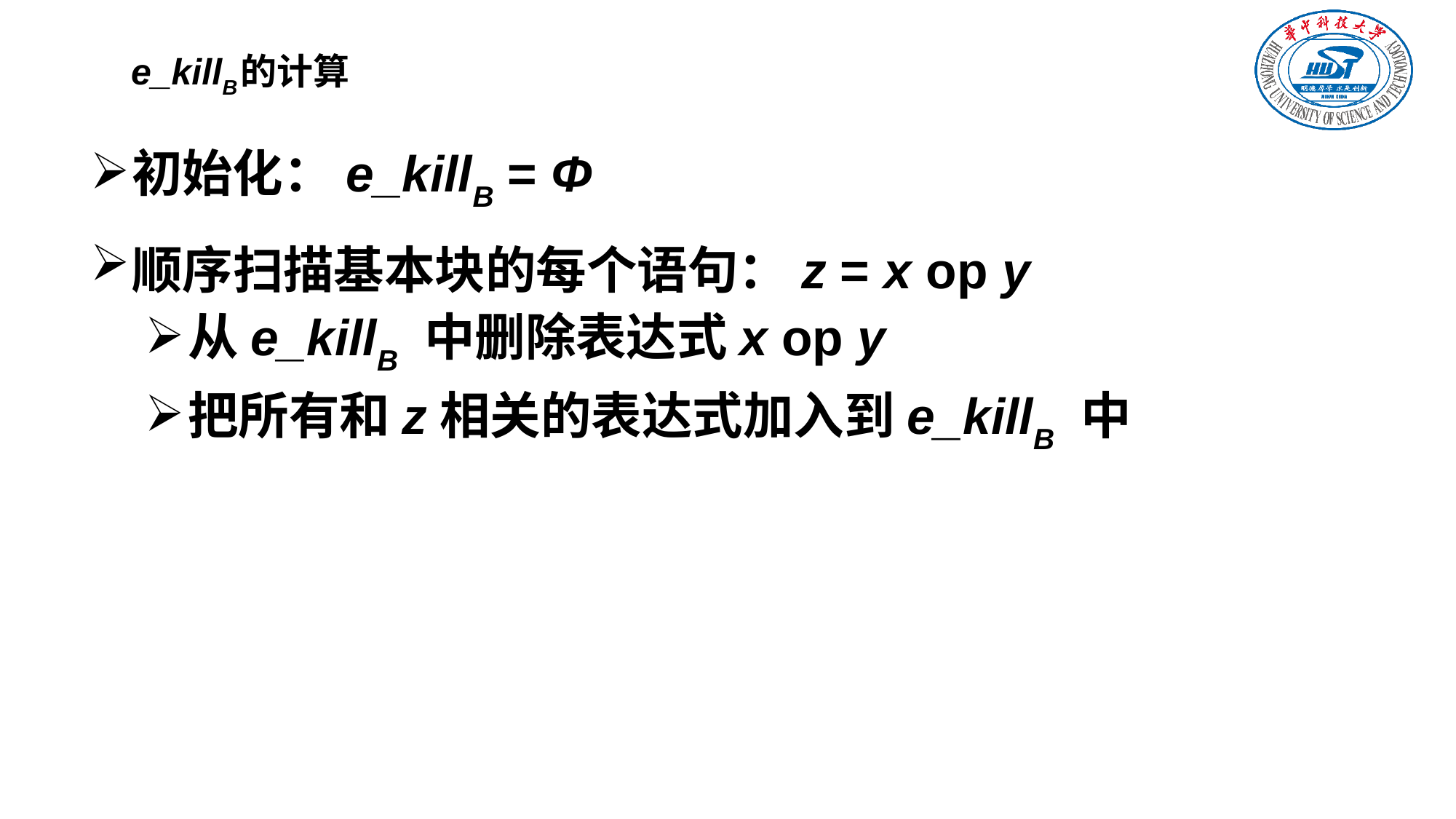

# e_killB的计算
初始化：e_killB = Φ
顺序扫描基本块的每个语句：z = x op y
从e_killB 中删除表达式x op y
把所有和z相关的表达式加入到e_killB 中